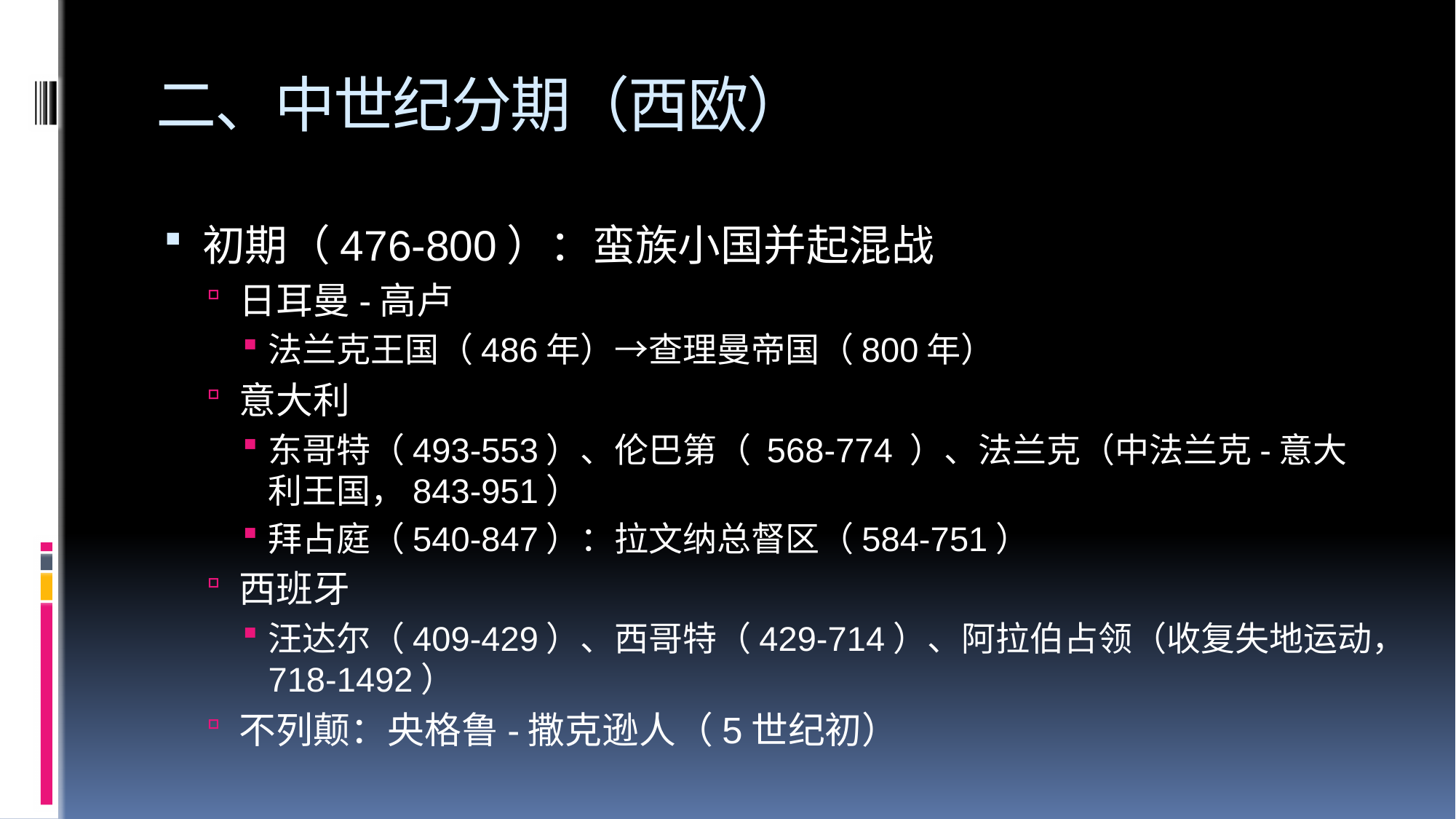

# 二、中世纪分期（西欧）
初期（476-800）：蛮族小国并起混战
日耳曼-高卢
法兰克王国（486年）→查理曼帝国（800年）
意大利
东哥特（493-553）、伦巴第（ 568-774 ）、法兰克（中法兰克-意大利王国，843-951）
拜占庭（540-847）：拉文纳总督区（584-751）
西班牙
汪达尔（409-429）、西哥特（429-714）、阿拉伯占领（收复失地运动，718-1492）
不列颠：央格鲁-撒克逊人（5世纪初）